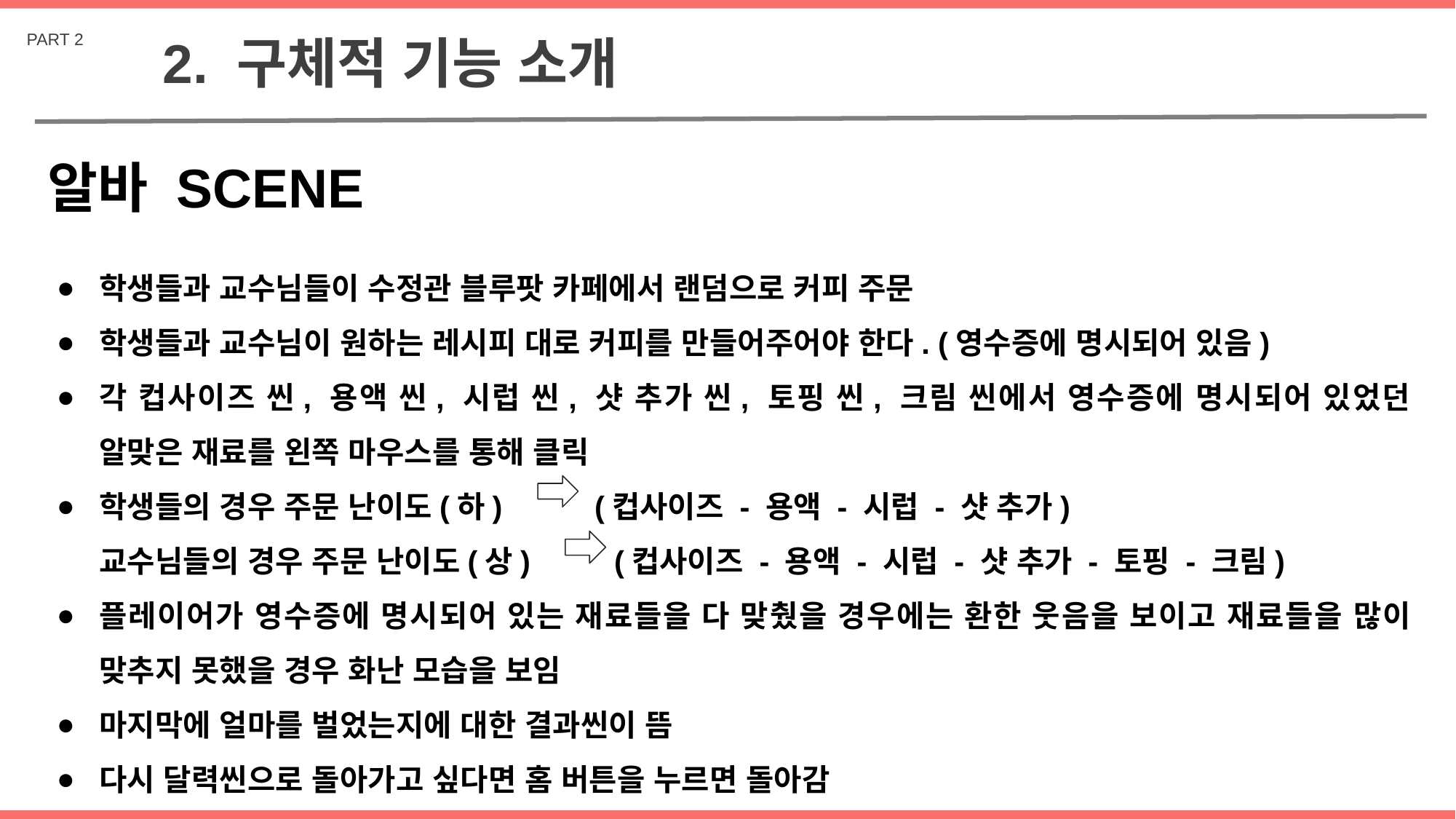

PART 2
2. 구체적 기능 소개
알바 SCENE
학생들과 교수님들이 수정관 블루팟 카페에서 랜덤으로 커피 주문
학생들과 교수님이 원하는 레시피 대로 커피를 만들어주어야 한다. (영수증에 명시되어 있음)
각 컵사이즈 씬, 용액 씬, 시럽 씬, 샷 추가 씬, 토핑 씬, 크림 씬에서 영수증에 명시되어 있었던 알맞은 재료를 왼쪽 마우스를 통해 클릭
학생들의 경우 주문 난이도(하)           (컵사이즈 - 용액 - 시럽 - 샷 추가)
교수님들의 경우 주문 난이도(상)          (컵사이즈 - 용액 - 시럽 - 샷 추가 - 토핑 - 크림)
플레이어가 영수증에 명시되어 있는 재료들을 다 맞췄을 경우에는 환한 웃음을 보이고 재료들을 많이 맞추지 못했을 경우 화난 모습을 보임
마지막에 얼마를 벌었는지에 대한 결과씬이 뜸
다시 달력씬으로 돌아가고 싶다면 홈 버튼을 누르면 돌아감